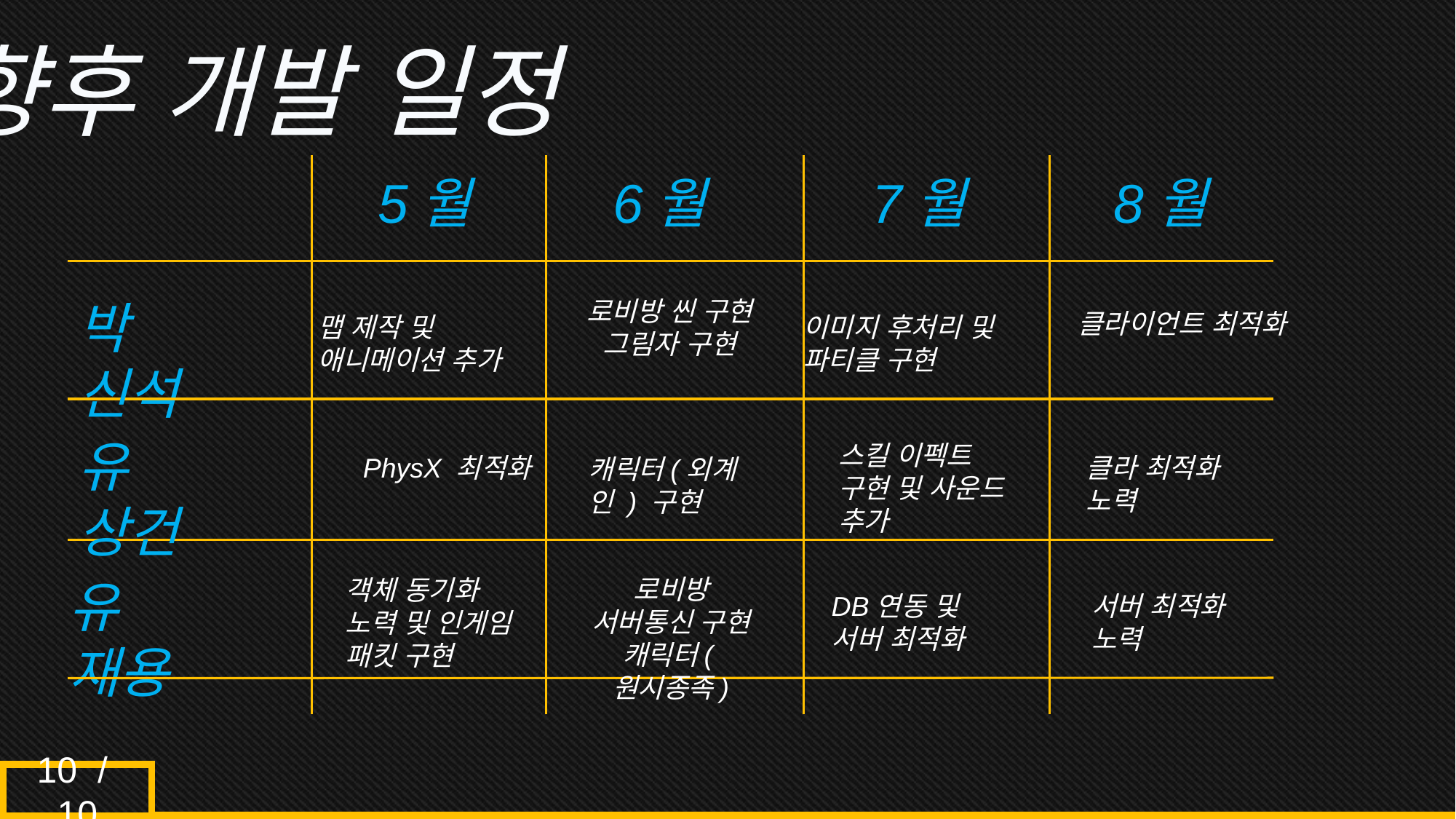

향후 개발 일정
8월
5월
6월
7월
박 신석
로비방 씬 구현
그림자 구현
클라이언트 최적화
이미지 후처리 및 파티클 구현
맵 제작 및 애니메이션 추가
유 상건
스킬 이펙트 구현 및 사운드 추가
클라 최적화 노력
PhysX 최적화
캐릭터(외계인 ) 구현
로비방 서버통신 구현
캐릭터(원시종족)
객체 동기화 노력 및 인게임 패킷 구현
유 재용
DB연동 및 서버 최적화
서버 최적화 노력
10  /  10